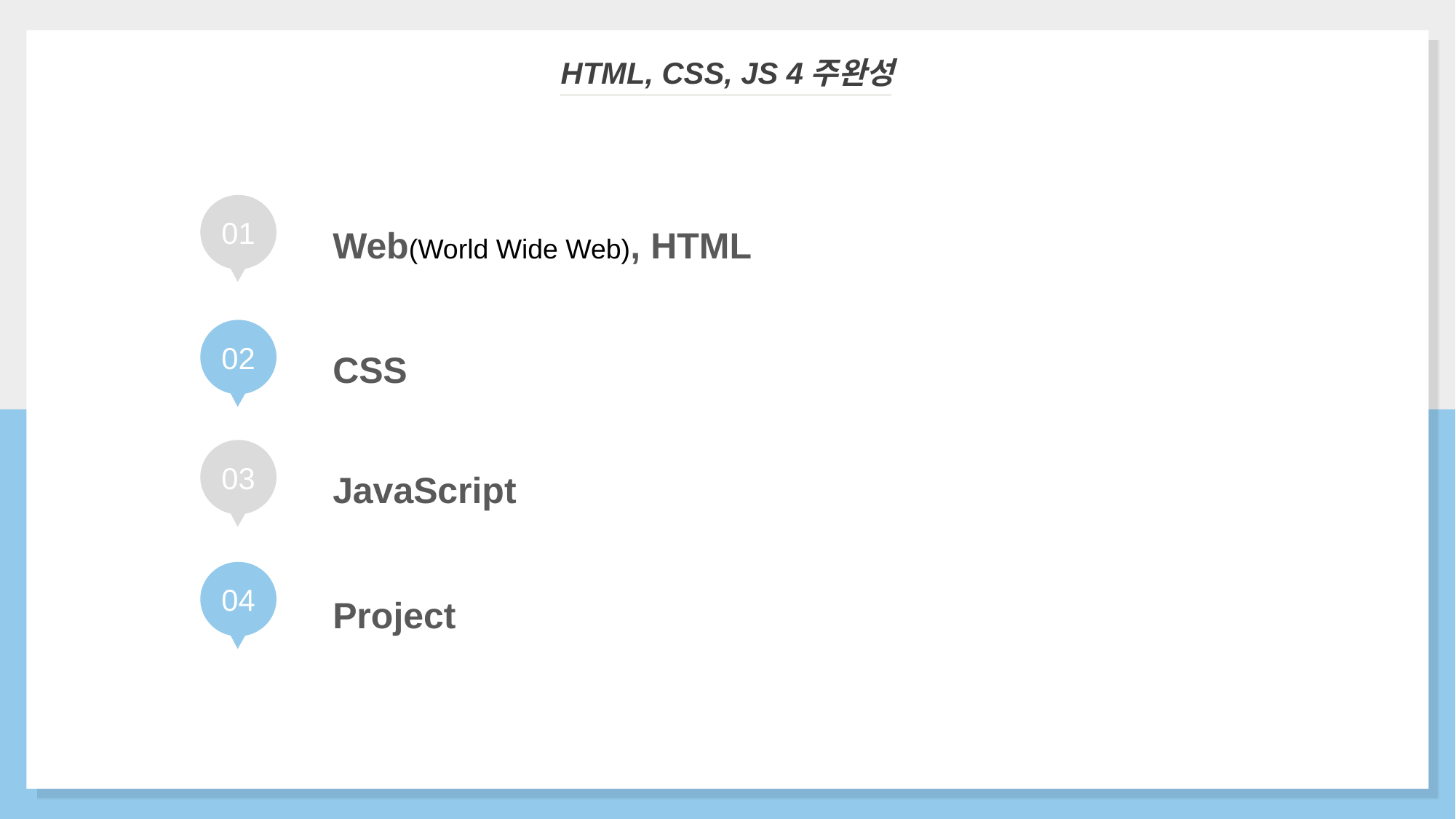

HTML, CSS, JS 4주완성
01
Web(World Wide Web), HTML
02
CSS
JavaScript
03
04
Project